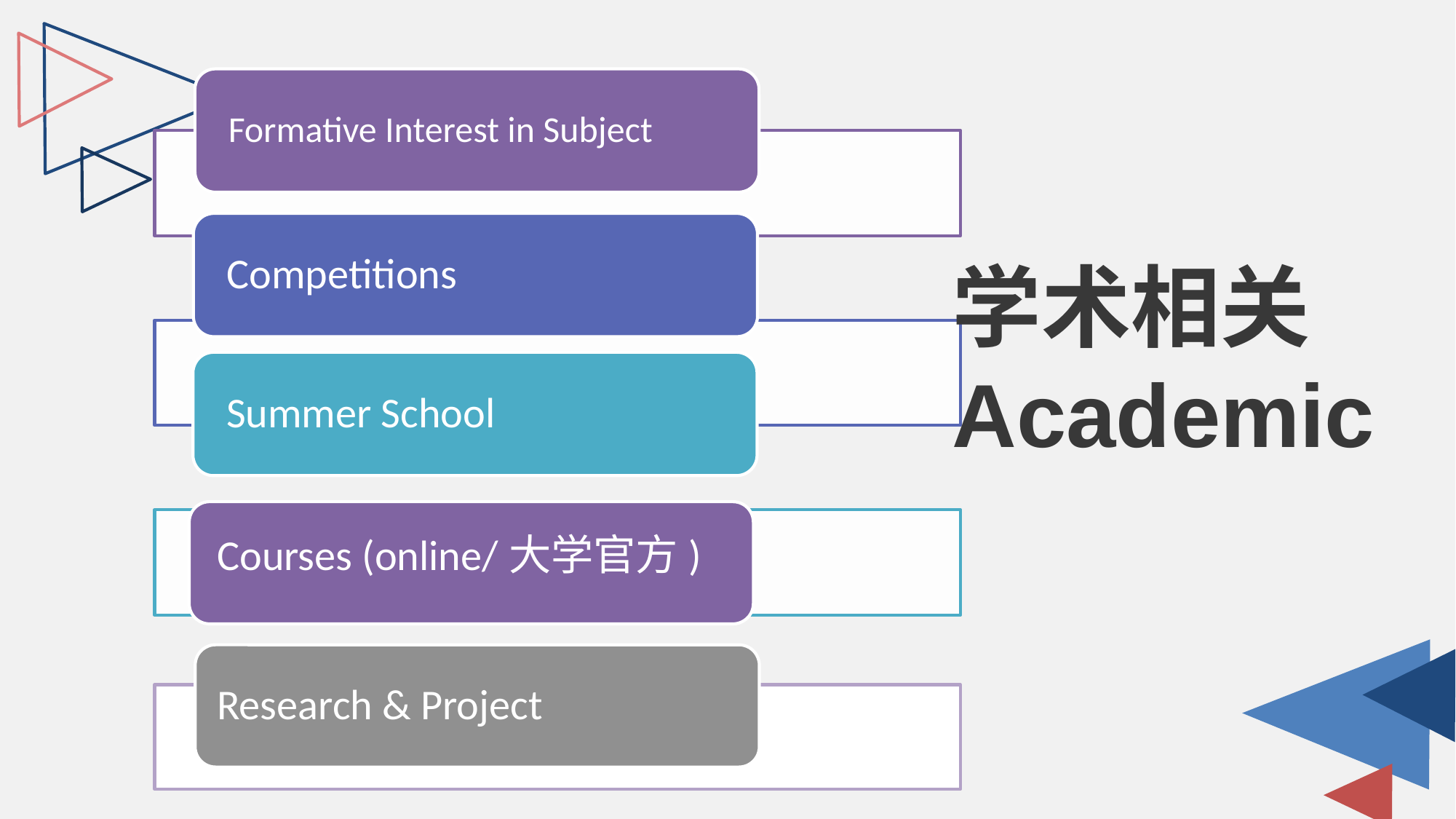

Formative Interest in Subject
Competitions
Summer School

Courses (online/大学官方)

Research & Project

学术相关
Academic